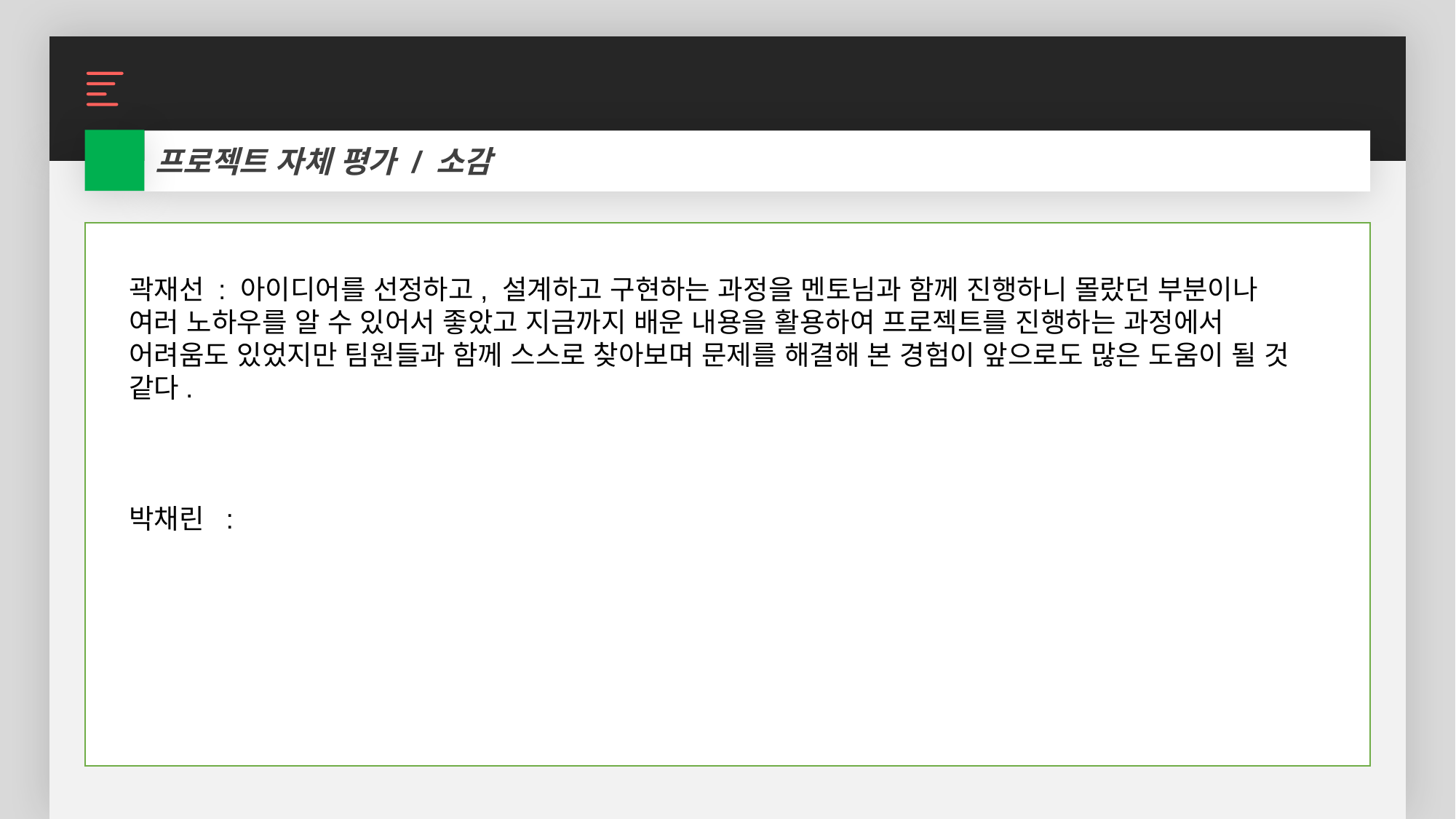

프로젝트 자체 평가 / 소감

곽재선 : 아이디어를 선정하고, 설계하고 구현하는 과정을 멘토님과 함께 진행하니 몰랐던 부분이나 여러 노하우를 알 수 있어서 좋았고 지금까지 배운 내용을 활용하여 프로젝트를 진행하는 과정에서 어려움도 있었지만 팀원들과 함께 스스로 찾아보며 문제를 해결해 본 경험이 앞으로도 많은 도움이 될 것 같다.

박채린  :